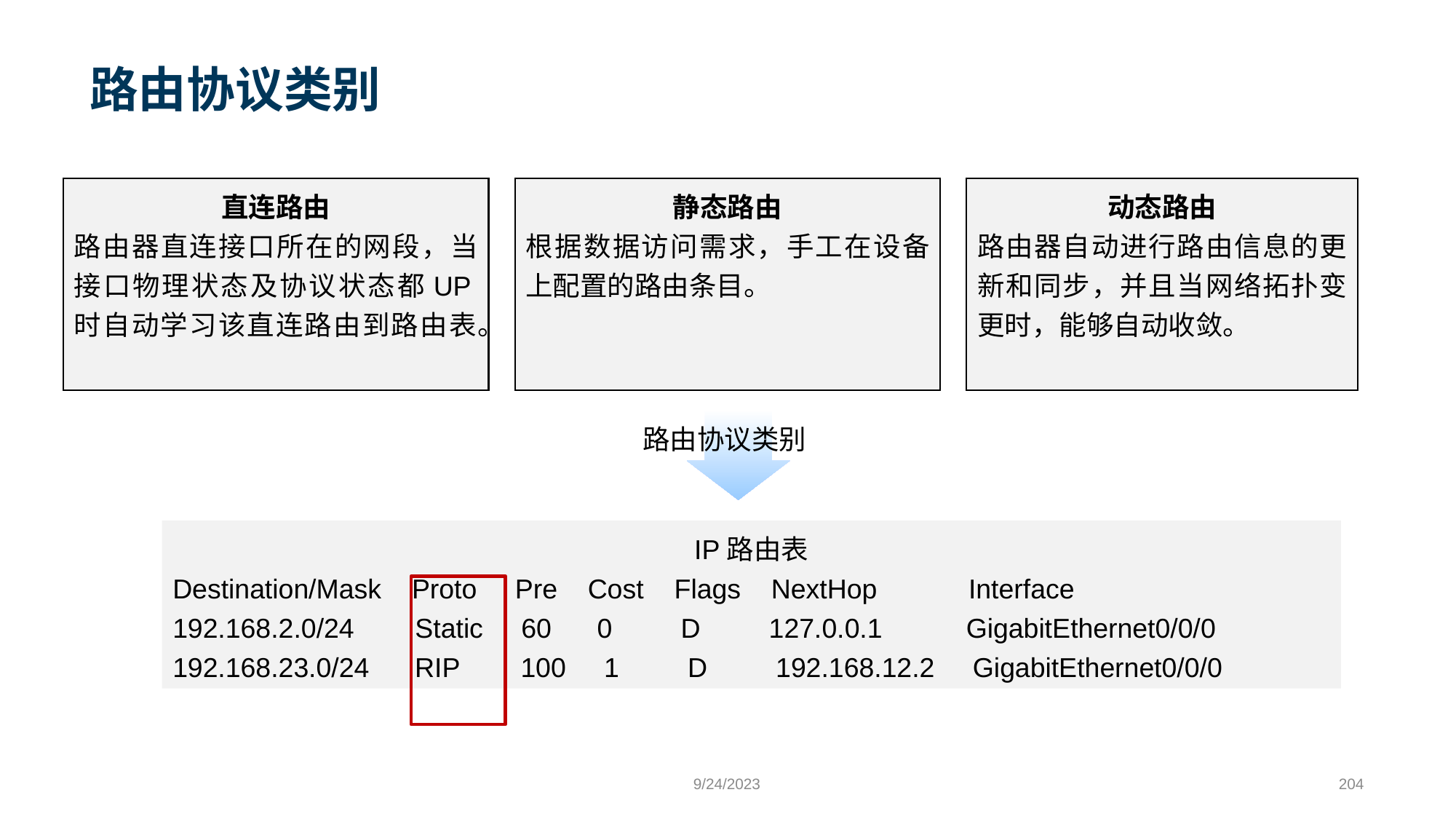

# 路由协议类别
直连路由
路由器直连接口所在的网段，当接口物理状态及协议状态都UP时自动学习该直连路由到路由表。
静态路由
根据数据访问需求，手工在设备上配置的路由条目。
动态路由
路由器自动进行路由信息的更新和同步，并且当网络拓扑变更时，能够自动收敛。

路由协议类别
IP路由表
Destination/Mask    Proto     Pre    Cost    Flags    NextHop            Interface
192.168.2.0/24        Static     60      0         D         127.0.0.1           GigabitEthernet0/0/0
192.168.23.0/24      RIP        100     1         D         192.168.12.2     GigabitEthernet0/0/0

9/24/2023
204